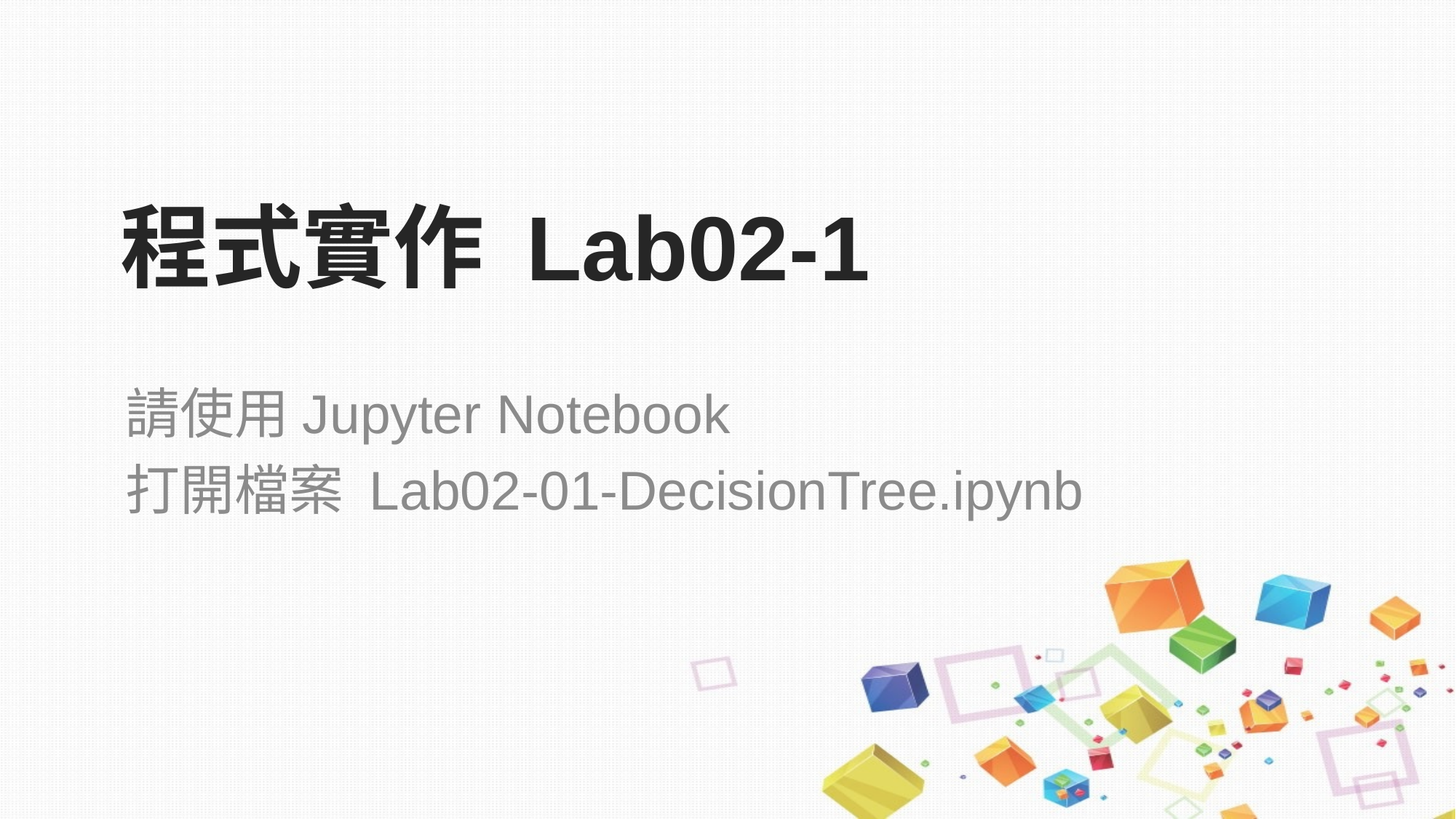

# 程式實作 Lab02-1
請使用Jupyter Notebook
打開檔案 Lab02-01-DecisionTree.ipynb